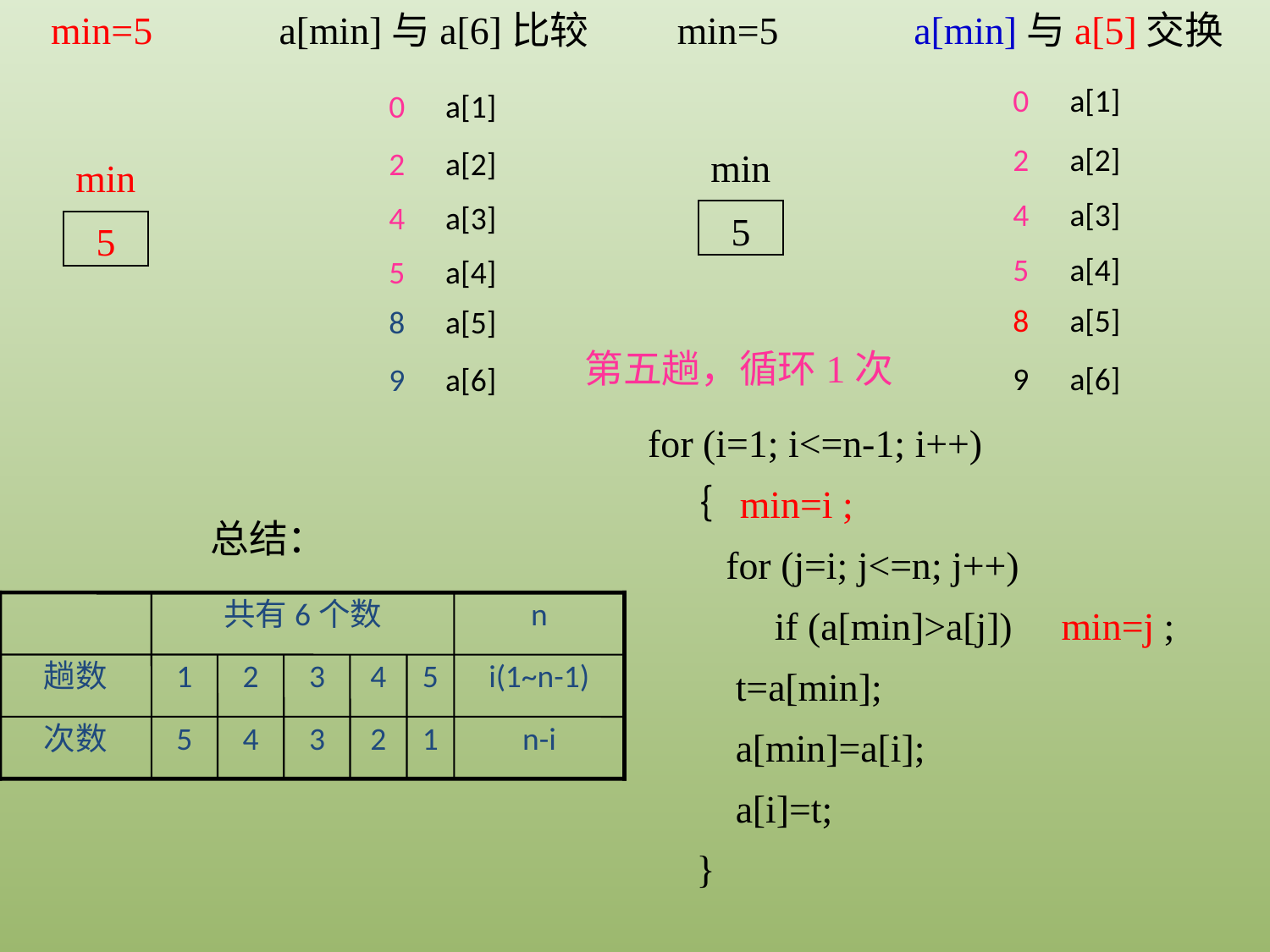

a[min]与a[6]比较
0
a[1]
2
a[2]
4
a[3]
5
a[4]
8
a[5]
9
a[6]
a[min]与a[5]交换
0
a[1]
2
a[2]
4
a[3]
5
a[4]
8
a[5]
9
a[6]
     min=5
min
5
   min=5
min
5
第五趟，循环1次
for (i=1; i<=n-1; i++)
  ｛  min=i ;
        for (j=i; j<=n; j++)
             if (a[min]>a[j])     min=j ;
         t=a[min];
         a[min]=a[i];
         a[i]=t;
     }
总结：

共有6个数

n

趟数

1
2

3

4

5

i(1~n-1)
次数

5
4
3
2
1
n-i

375